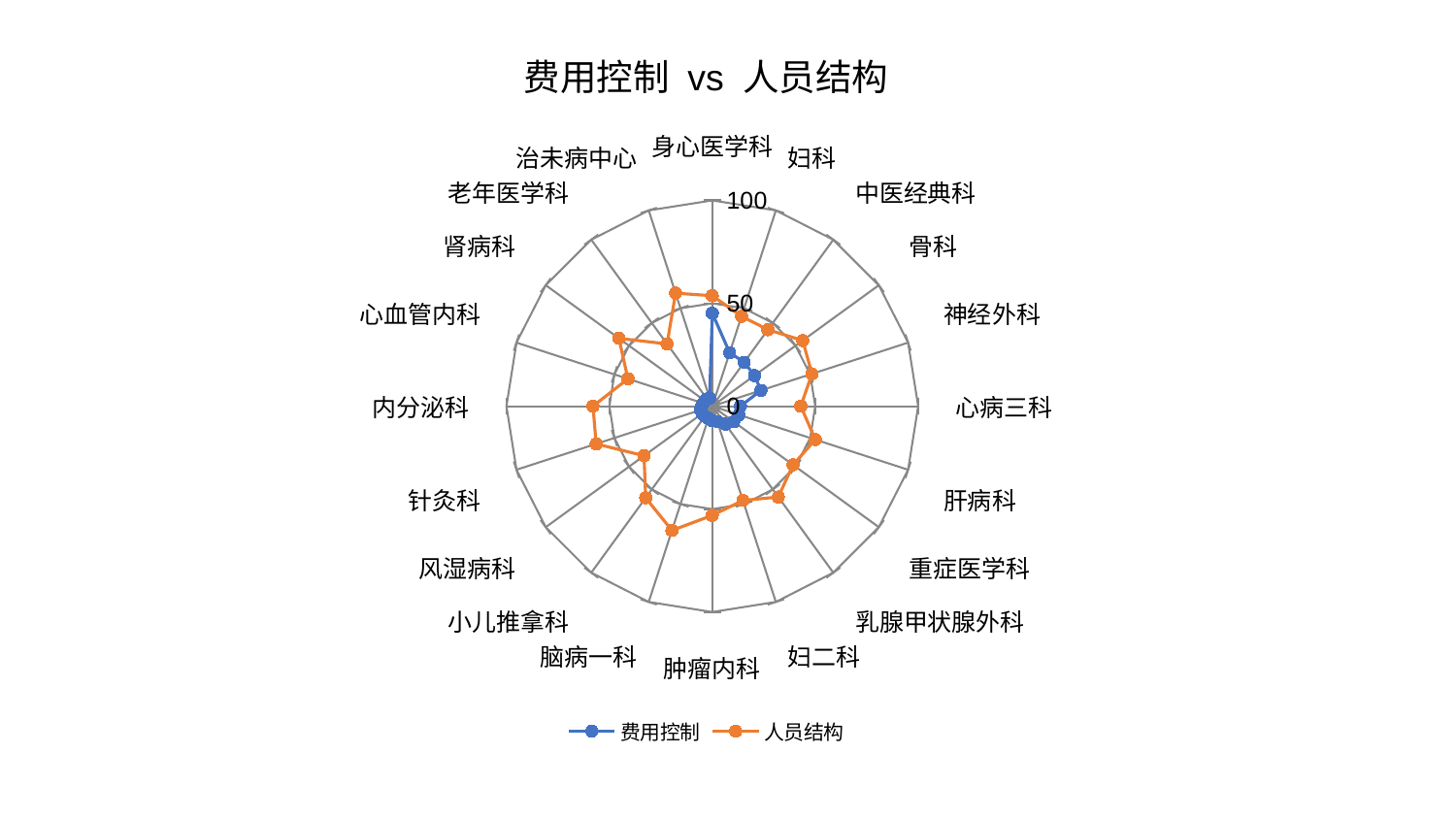

### Chart: 费用控制 vs 人员结构

| Category | 费用控制 | 人员结构 |
|---|---|---|
| 身心医学科 | 45.17629761421839 | 53.6499863822253 |
| 妇科 | 27.34434328679543 | 45.95319336841006 |
| 中医经典科 | 26.408670884189004 | 45.96304543342301 |
| 骨科 | 25.376960121205887 | 54.2819169228783 |
| 神经外科 | 24.83476614312212 | 50.92725392207759 |
| 心病三科 | 13.67336197035811 | 42.98583803822979 |
| 肝病科 | 13.573615917954216 | 52.603913883582145 |
| 重症医学科 | 12.8677991662287 | 48.49497046010801 |
| 乳腺甲状腺外科 | 10.805262853481763 | 54.55712385580873 |
| 妇二科 | 7.813692595024088 | 48.1766494168274 |
| 肿瘤内科 | 7.0141751322015855 | 53.041868086709826 |
| 脑病一科 | 6.205825193457 | 63.486666269036334 |
| 小儿推拿科 | 6.151098068702409 | 55.03865921024104 |
| 风湿病科 | 6.097835619524662 | 40.989860299088335 |
| 针灸科 | 6.068621555145905 | 59.32175679087966 |
| 内分泌科 | 5.143312197418549 | 57.953922704323055 |
| 心血管内科 | 4.575179573503635 | 43.0893926067406 |
| 肾病科 | 4.4559766557978655 | 56.07806069764227 |
| 老年医学科 | 4.388363427500371 | 37.41451829676831 |
| 治未病中心 | 4.1505047330107985 | 57.738007280015765 |
42